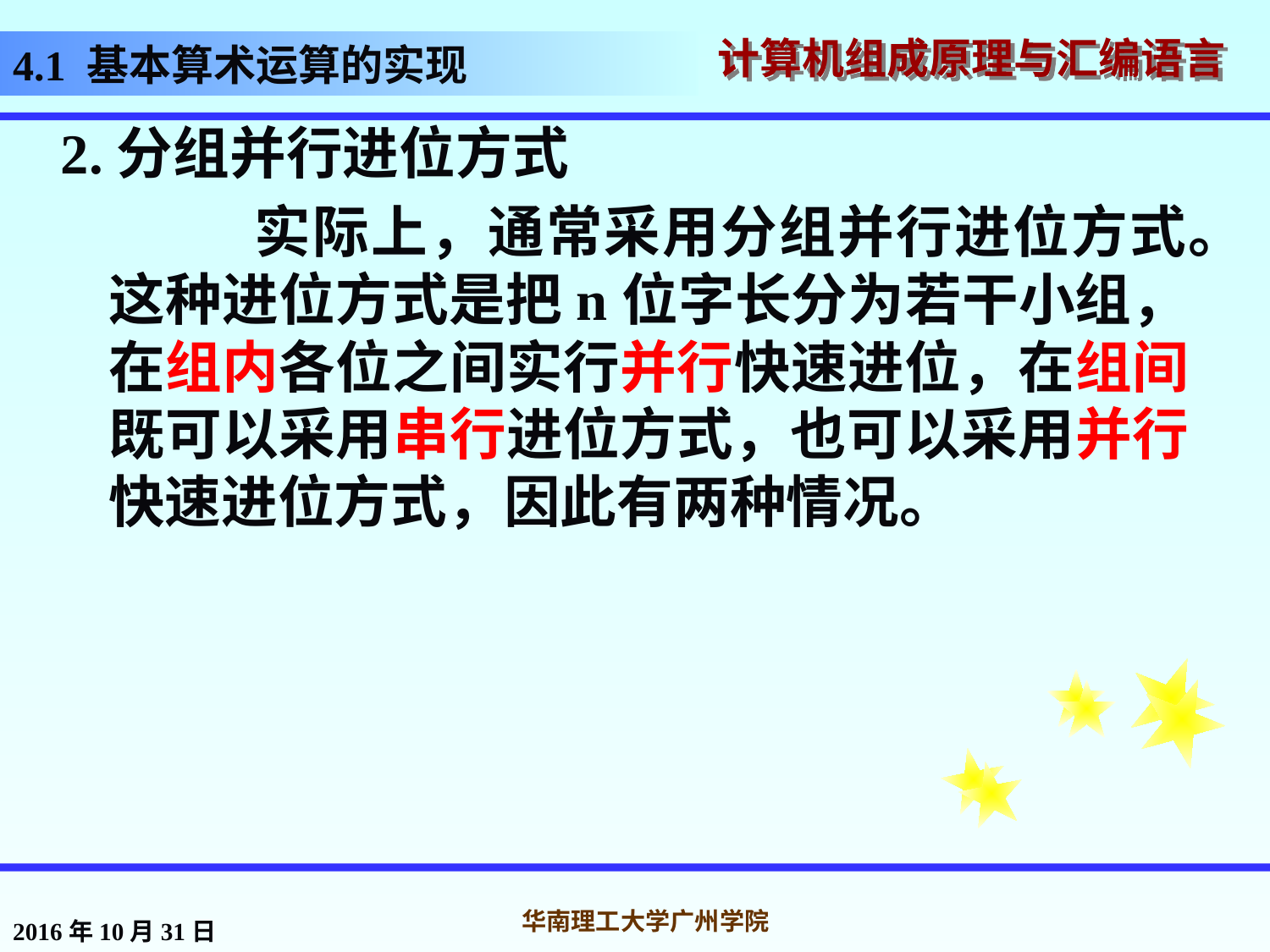

# 4.1 基本算术运算的实现
2.分组并行进位方式
            实际上，通常采用分组并行进位方式。这种进位方式是把n位字长分为若干小组，在组内各位之间实行并行快速进位，在组间既可以采用串行进位方式，也可以采用并行快速进位方式，因此有两种情况。
2016年10月31日
华南理工大学广州学院